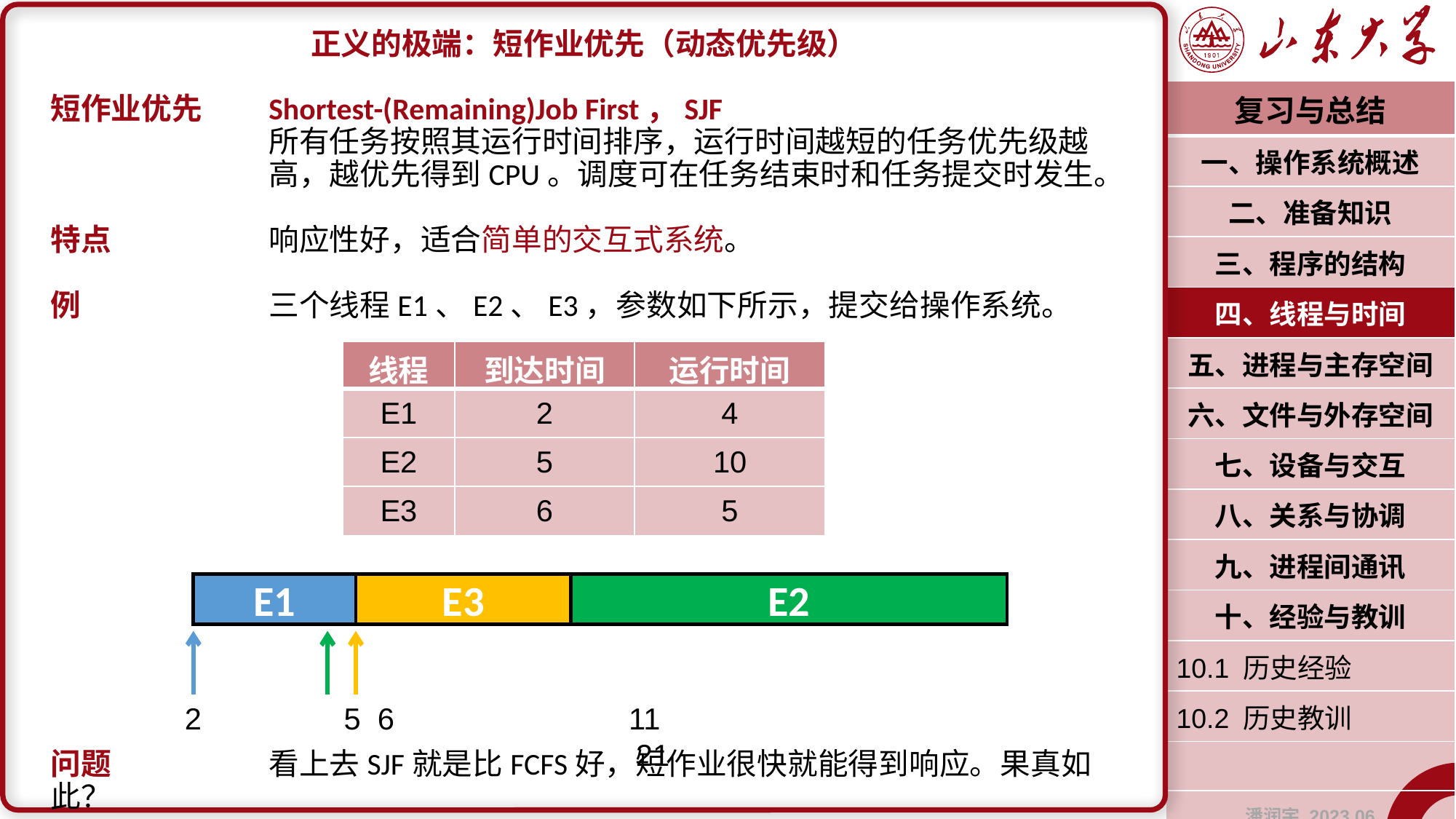

正义的极端：短作业优先（动态优先级）

短作业优先	Shortest-(Remaining)Job First，SJF
		所有任务按照其运行时间排序，运行时间越短的任务优先级越		高，越优先得到CPU。调度可在任务结束时和任务提交时发生。

特点		响应性好，适合简单的交互式系统。

例		三个线程E1、E2、E3，参数如下所示，提交给操作系统。

问题		看上去SJF就是比FCFS好，短作业很快就能得到响应。果真如此？
| 复习与总结 |
| --- |
| 一、操作系统概述 |
| 二、准备知识 |
| 三、程序的结构 |
| 四、线程与时间 |
| 五、进程与主存空间 |
| 六、文件与外存空间 |
| 七、设备与交互 |
| 八、关系与协调 |
| 九、进程间通讯 |
| 十、经验与教训 |
| 10.1 历史经验 |
| 10.2 历史教训 |
|  |
| 潘润宇 2023.06 |
| 线程 | 到达时间 | 运行时间 |
| --- | --- | --- |
| E1 | 2 | 4 |
| E2 | 5 | 10 |
| E3 | 6 | 5 |
E1
E3
E2
2                 5  6                            11                                                          21